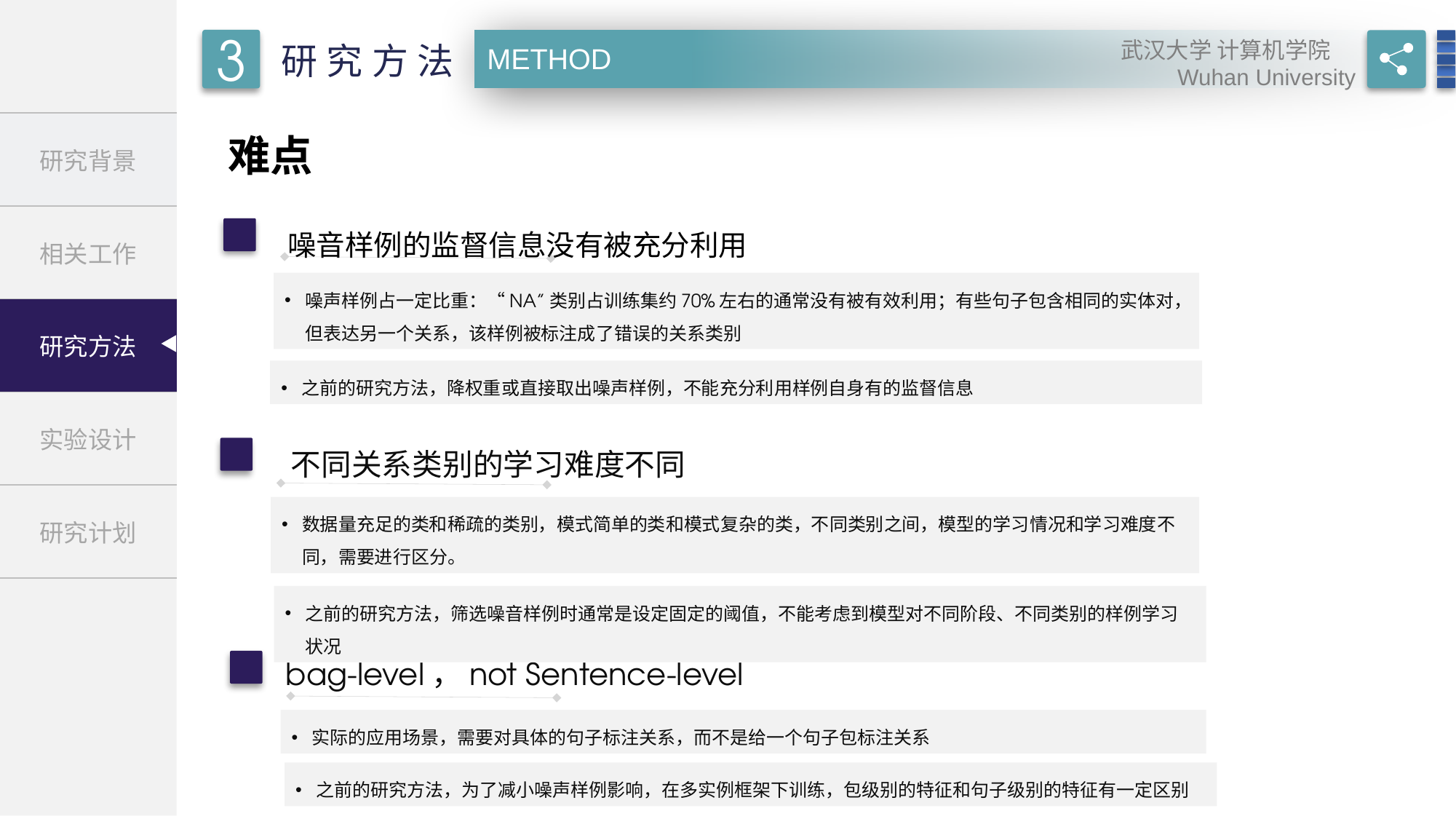

难点
噪音样例的监督信息没有被充分利用

噪声样例占一定比重：“NA”类别占训练集约70%左右的通常没有被有效利用；有些句子包含相同的实体对，但表达另一个关系，该样例被标注成了错误的关系类别
之前的研究方法，降权重或直接取出噪声样例，不能充分利用样例自身有的监督信息
不同关系类别的学习难度不同

数据量充足的类和稀疏的类别，模式简单的类和模式复杂的类，不同类别之间，模型的学习情况和学习难度不同，需要进行区分。
之前的研究方法，筛选噪音样例时通常是设定固定的阈值，不能考虑到模型对不同阶段、不同类别的样例学习状况
bag-level，not Sentence-level

实际的应用场景，需要对具体的句子标注关系，而不是给一个句子包标注关系
之前的研究方法，为了减小噪声样例影响，在多实例框架下训练，包级别的特征和句子级别的特征有一定区别